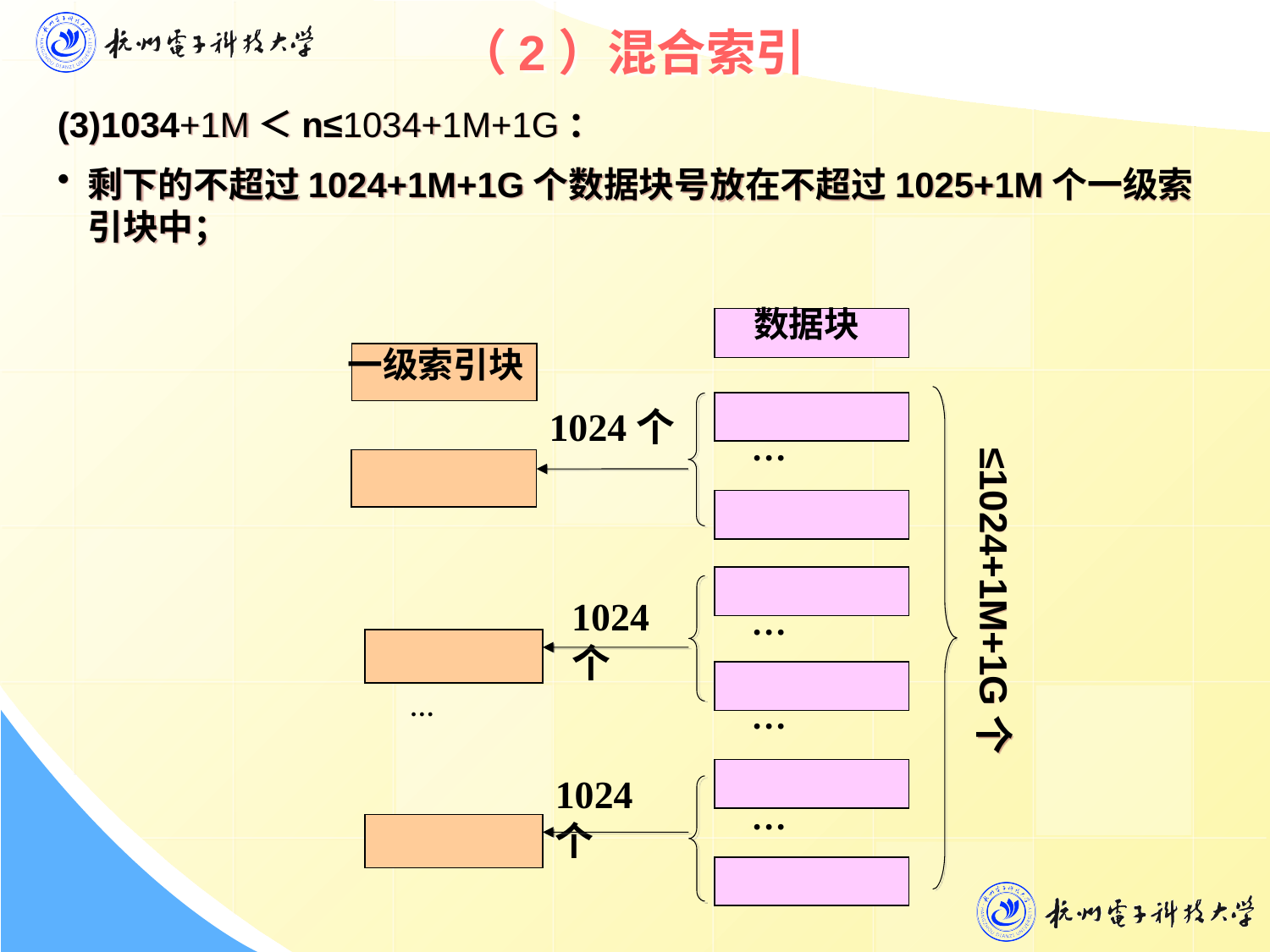

# （2）混合索引
(3)1034+1M＜n≤1034+1M+1G：
剩下的不超过1024+1M+1G个数据块号放在不超过1025+1M个一级索引块中；
数据块

…
≤1024+1M+1G个

…

…

…

一级索引块

1024个

1024个

…
1024个